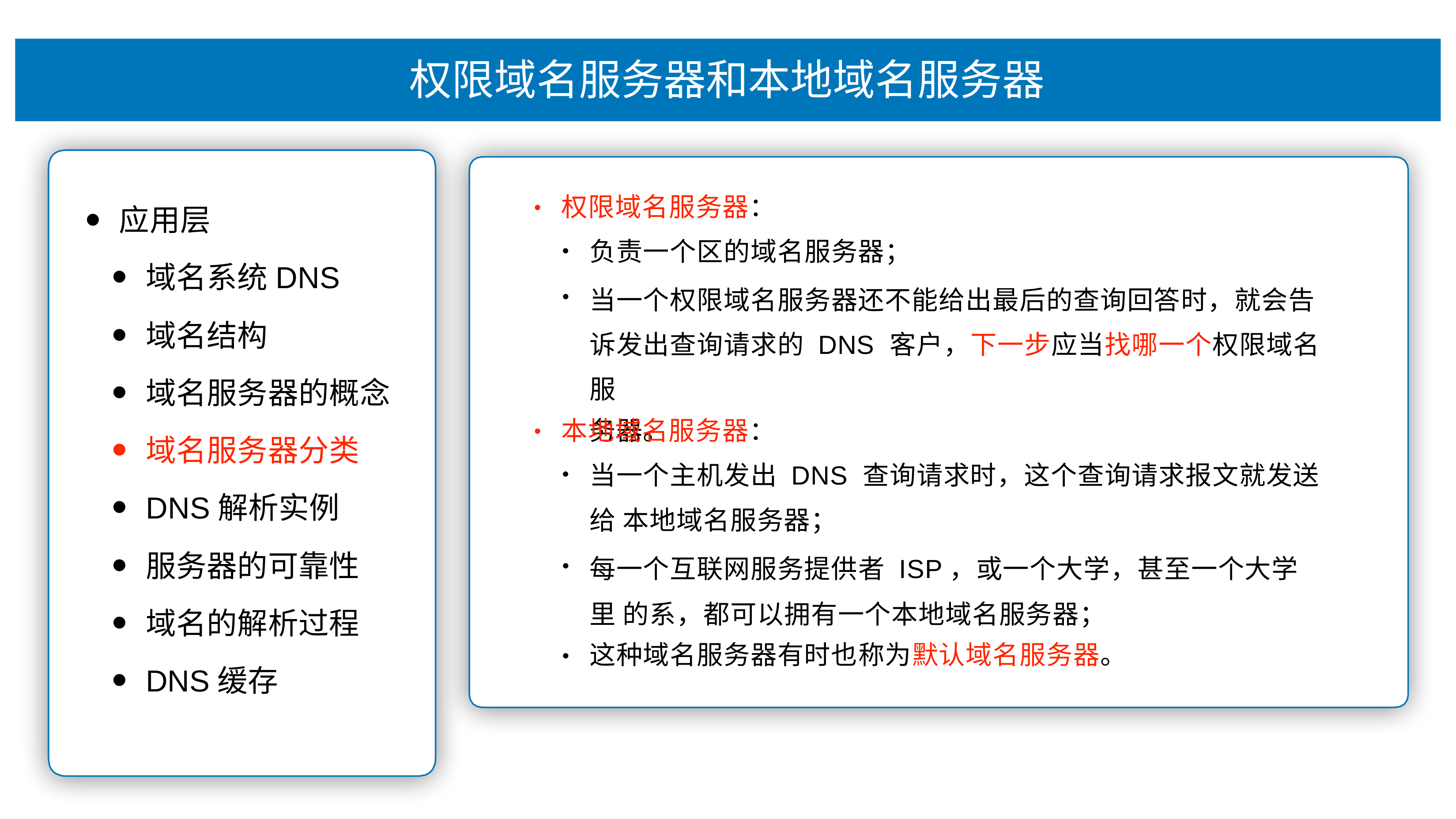

# 权限域名服务器和本地域名服务器

权限域名服务器：
•
应⽤层
域名系统DNS
域名结构
域名服务器的概念
域名服务器分类
DNS解析实例
服务器的可靠性
域名的解析过程
DNS缓存
负责⼀个区的域名服务器；
当⼀个权限域名服务器还不能给出最后的查询回答时，就会告 诉发出查询请求的 DNS 客户，下⼀步应当找哪⼀个权限域名服
务器。
•
本地域名服务器：
•
当⼀个主机发出 DNS 查询请求时，这个查询请求报⽂就发送给 本地域名服务器；
每⼀个互联⽹服务提供者 ISP，或⼀个⼤学，甚⾄⼀个⼤学⾥ 的系，都可以拥有⼀个本地域名服务器；
这种域名服务器有时也称为默认域名服务器。
•
•